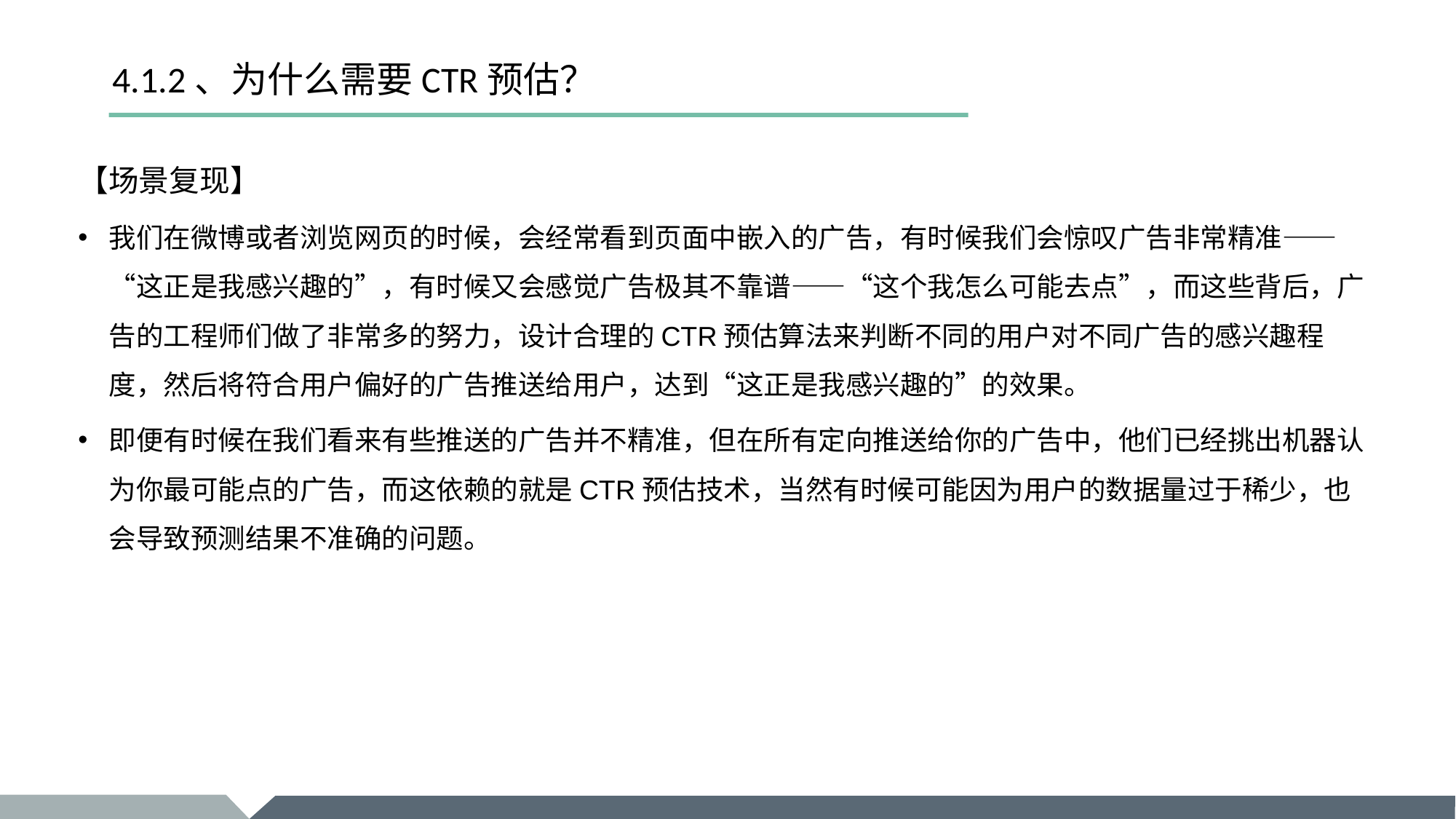

# 4.1.2、为什么需要CTR预估？
【场景复现】
我们在微博或者浏览网页的时候，会经常看到页面中嵌入的广告，有时候我们会惊叹广告非常精准——“这正是我感兴趣的”，有时候又会感觉广告极其不靠谱——“这个我怎么可能去点”，而这些背后，广告的工程师们做了非常多的努力，设计合理的CTR预估算法来判断不同的用户对不同广告的感兴趣程度，然后将符合用户偏好的广告推送给用户，达到“这正是我感兴趣的”的效果。
即便有时候在我们看来有些推送的广告并不精准，但在所有定向推送给你的广告中，他们已经挑出机器认为你最可能点的广告，而这依赖的就是CTR预估技术，当然有时候可能因为用户的数据量过于稀少，也会导致预测结果不准确的问题。